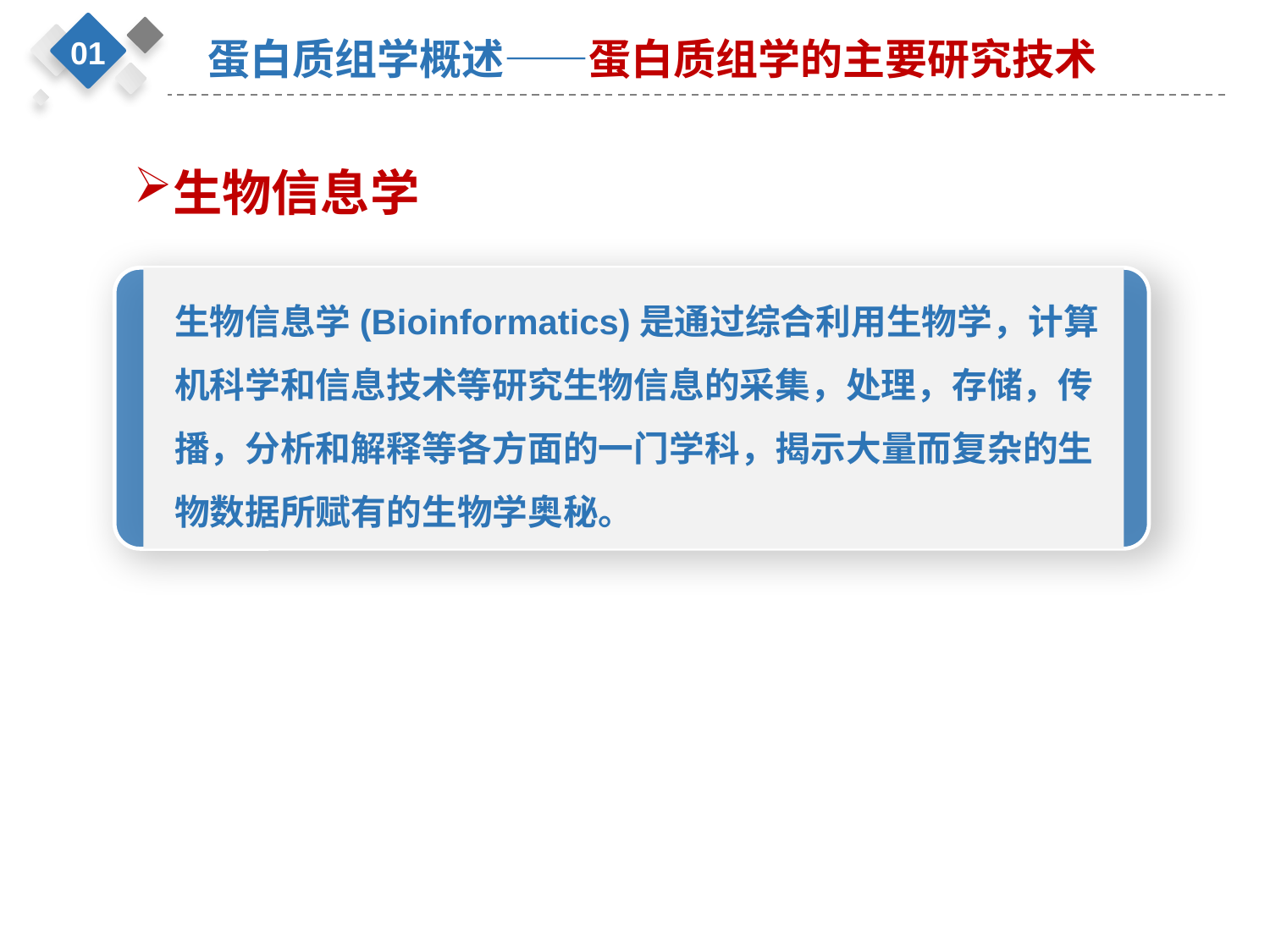

01

蛋白质组学概述——蛋白质组学的主要研究技术
生物信息学

生物信息学(Bioinformatics)是通过综合利用生物学，计算机科学和信息技术等研究生物信息的采集，处理，存储，传播，分析和解释等各方面的一门学科，揭示大量而复杂的生物数据所赋有的生物学奥秘。